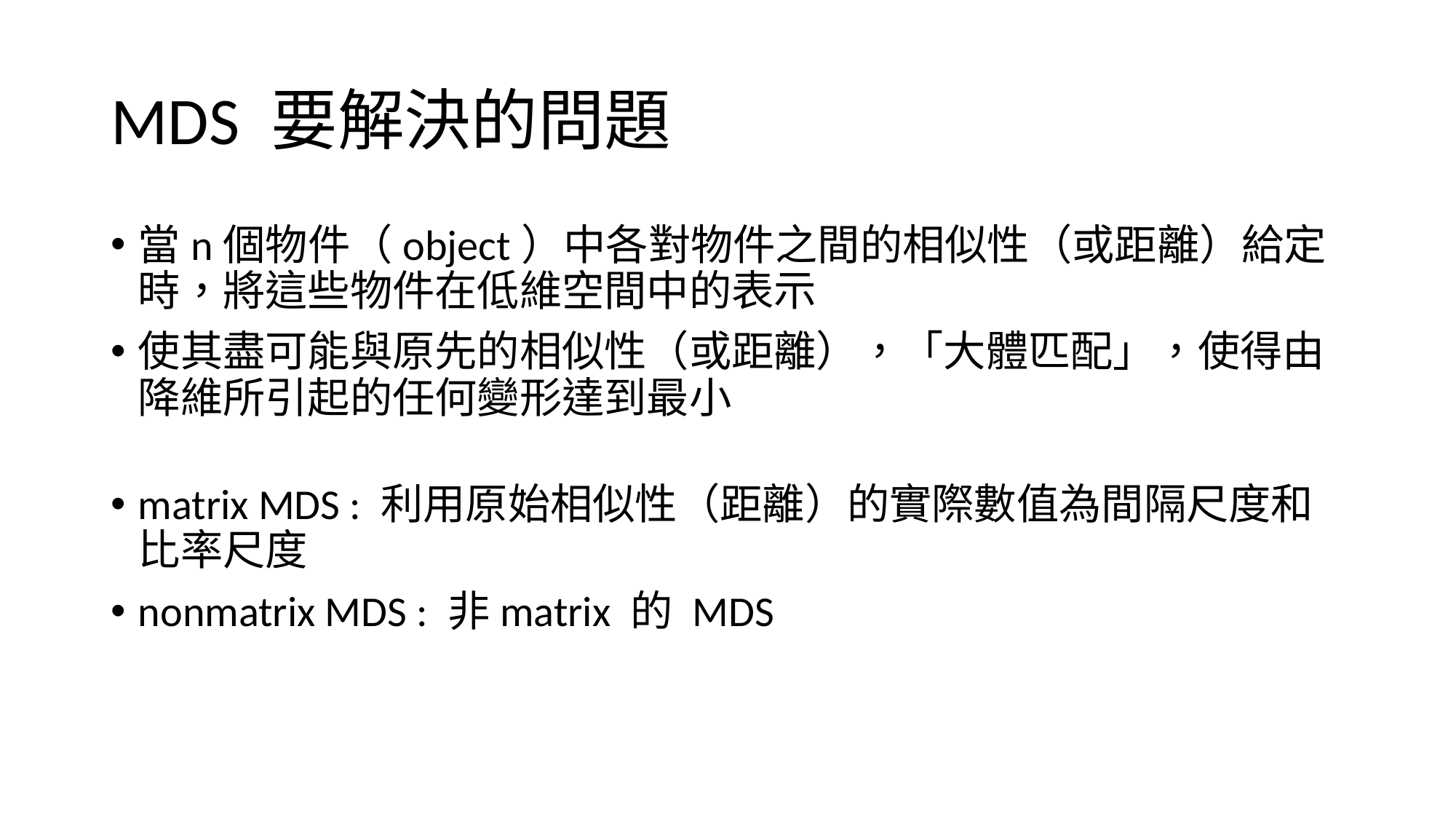

# MDS 要解決的問題
當n個物件（object）中各對物件之間的相似性（或距離）給定時，將這些物件在低維空間中的表示
使其盡可能與原先的相似性（或距離），「大體匹配」，使得由降維所引起的任何變形達到最小
matrix MDS : 利用原始相似性（距離）的實際數值為間隔尺度和比率尺度
nonmatrix MDS : 非matrix 的 MDS